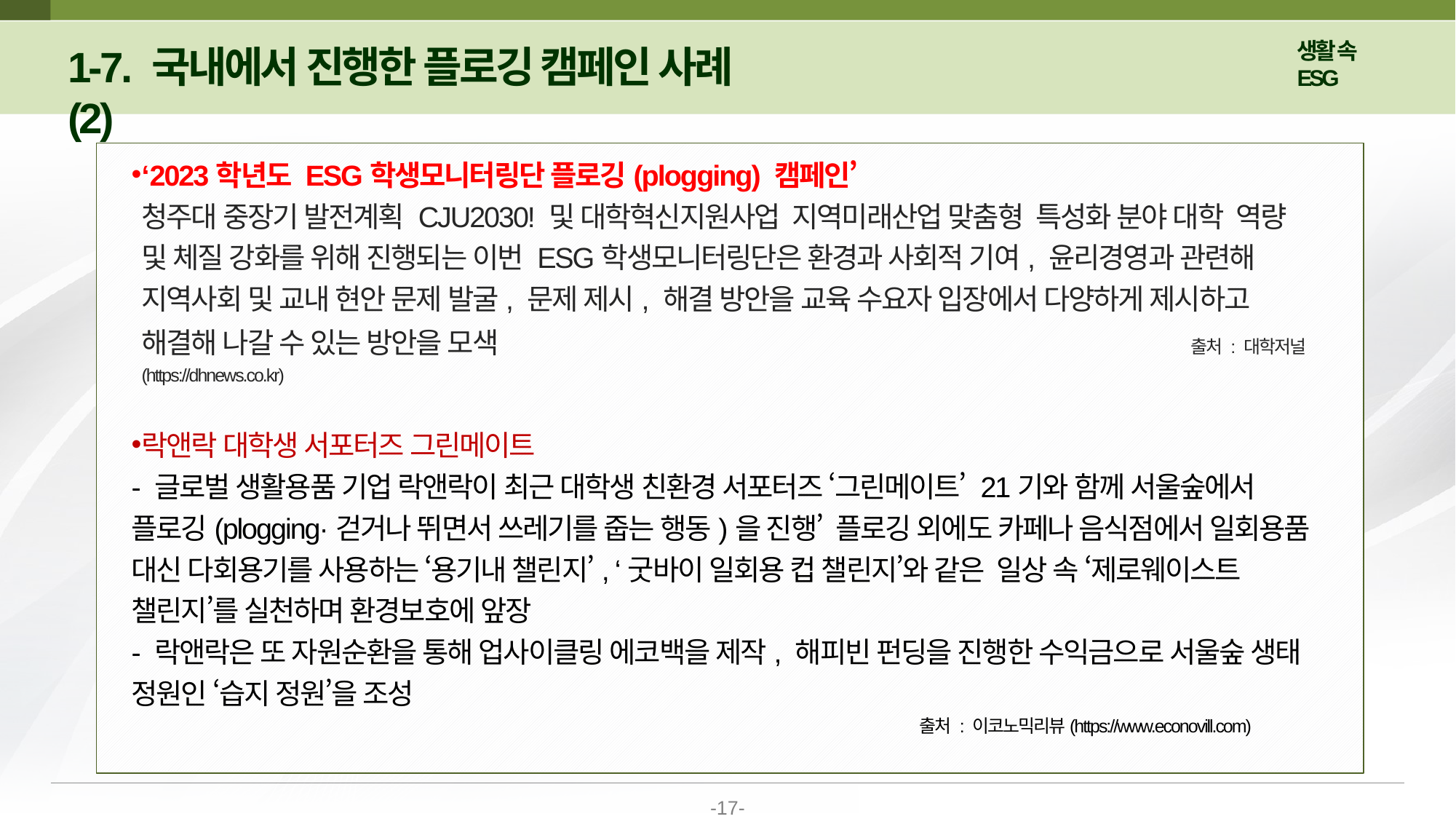

1-7. 국내에서 진행한 플로깅 캠페인 사례 (2)

‘2023학년도 ESG학생모니터링단 플로깅(plogging) 캠페인’
청주대 중장기 발전계획 CJU2030! 및 대학혁신지원사업  지역미래산업 맞춤형  특성화 분야 대학  역량 및 체질 강화를 위해 진행되는 이번 ESG학생모니터링단은 환경과 사회적 기여, 윤리경영과 관련해 지역사회 및 교내 현안 문제 발굴, 문제 제시, 해결 방안을 교육 수요자 입장에서 다양하게 제시하고 해결해 나갈 수 있는 방안을 모색                                                                                                  출처 : 대학저널(https://dhnews.co.kr)
락앤락 대학생 서포터즈 그린메이트
- 글로벌 생활용품 기업 락앤락이 최근 대학생 친환경 서포터즈 ‘그린메이트’ 21기와 함께 서울숲에서 플로깅(plogging·걷거나 뛰면서 쓰레기를 줍는 행동)을 진행’  플로깅 외에도 카페나 음식점에서 일회용품 대신 다회용기를 사용하는 ‘용기내 챌린지’, ‘굿바이 일회용 컵 챌린지’와 같은  일상 속 ‘제로웨이스트 챌린지’를 실천하며 환경보호에 앞장
- 락앤락은 또 자원순환을 통해 업사이클링 에코백을 제작, 해피빈 펀딩을 진행한 수익금으로 서울숲 생태 정원인 ‘습지 정원’을 조성
                                                                                                                                                                                                                          출처 : 이코노믹리뷰(https://www.econovill.com)